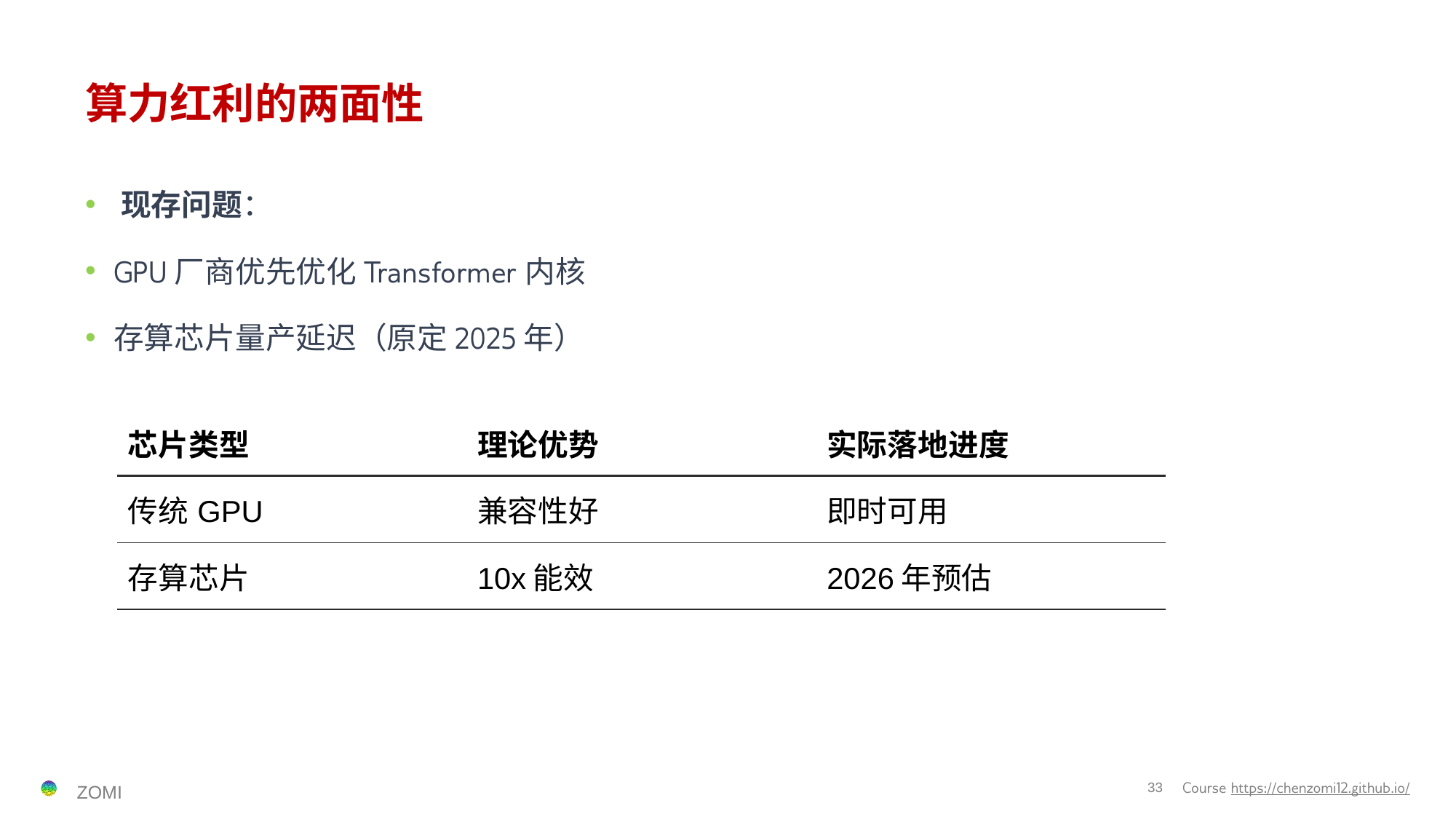

# 算力红利的两面性
​​现存问题​​：
GPU厂商优先优化Transformer内核
存算芯片量产延迟（原定2025年）
| 芯片类型 | 理论优势 | 实际落地进度 |
| --- | --- | --- |
| 传统GPU | 兼容性好 | 即时可用 |
| 存算芯片 | 10x能效 | 2026年预估 |